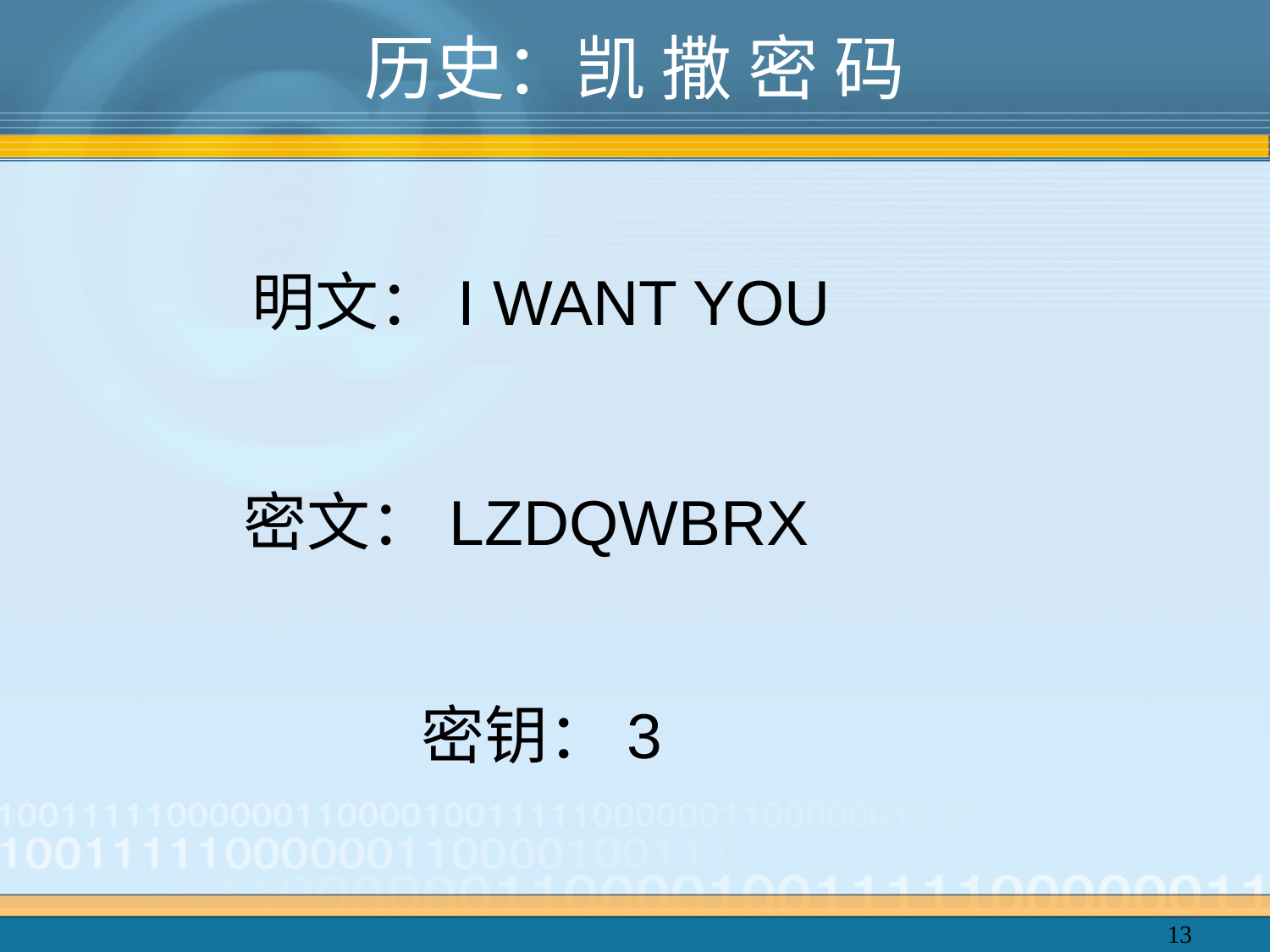

# 历史：凯 撒 密 码
明文：I WANT YOU

密文：LZDQWBRX

密钥：3

13